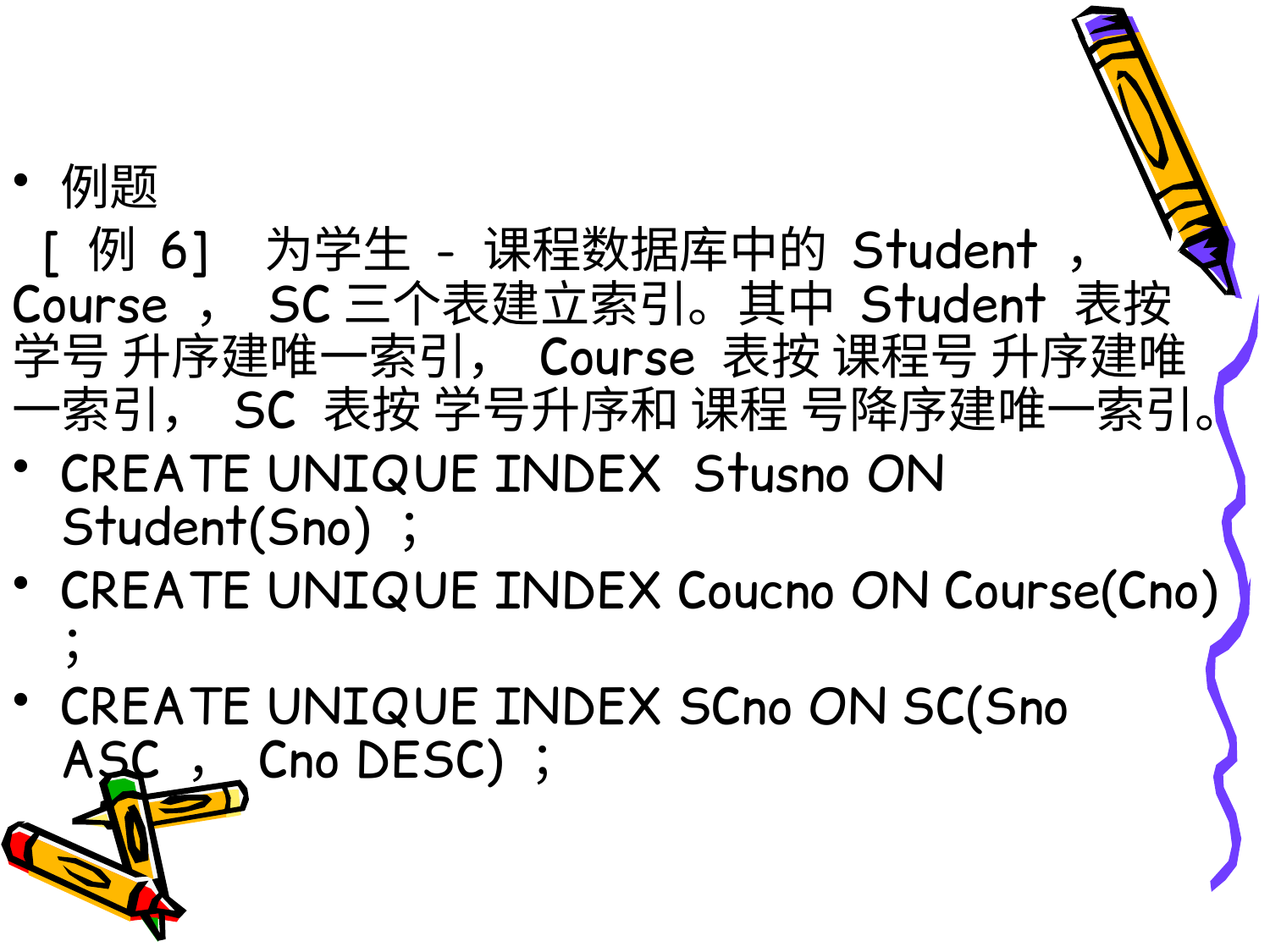

#
例题
  [ 例 6]   为学生 - 课程数据库中的 Student ， Course ， SC三个表建立索引。其中 Student 表按 学号 升序建唯一索引， Course 表按 课程号 升序建唯一索引， SC 表按 学号升序和 课程 号降序建唯一索引。
CREATE UNIQUE INDEX  Stusno ON Student(Sno) ；
CREATE UNIQUE INDEX Coucno ON Course(Cno) ；
CREATE UNIQUE INDEX SCno ON SC(Sno ASC ， Cno DESC) ；